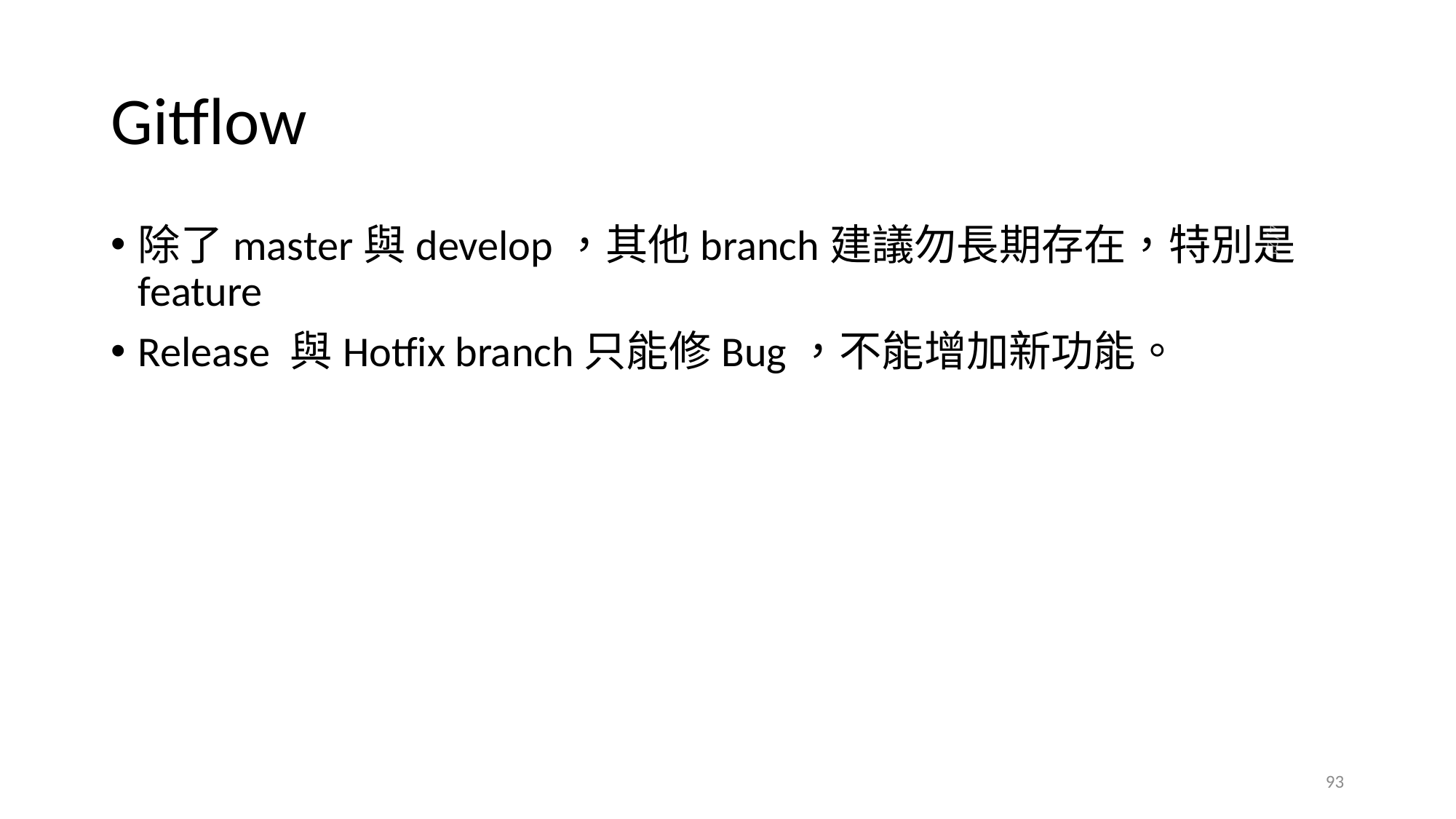

93
# Gitflow
2021/4/21
除了master與develop，其他branch建議勿長期存在，特別是feature
Release 與Hotfix branch只能修Bug，不能增加新功能。